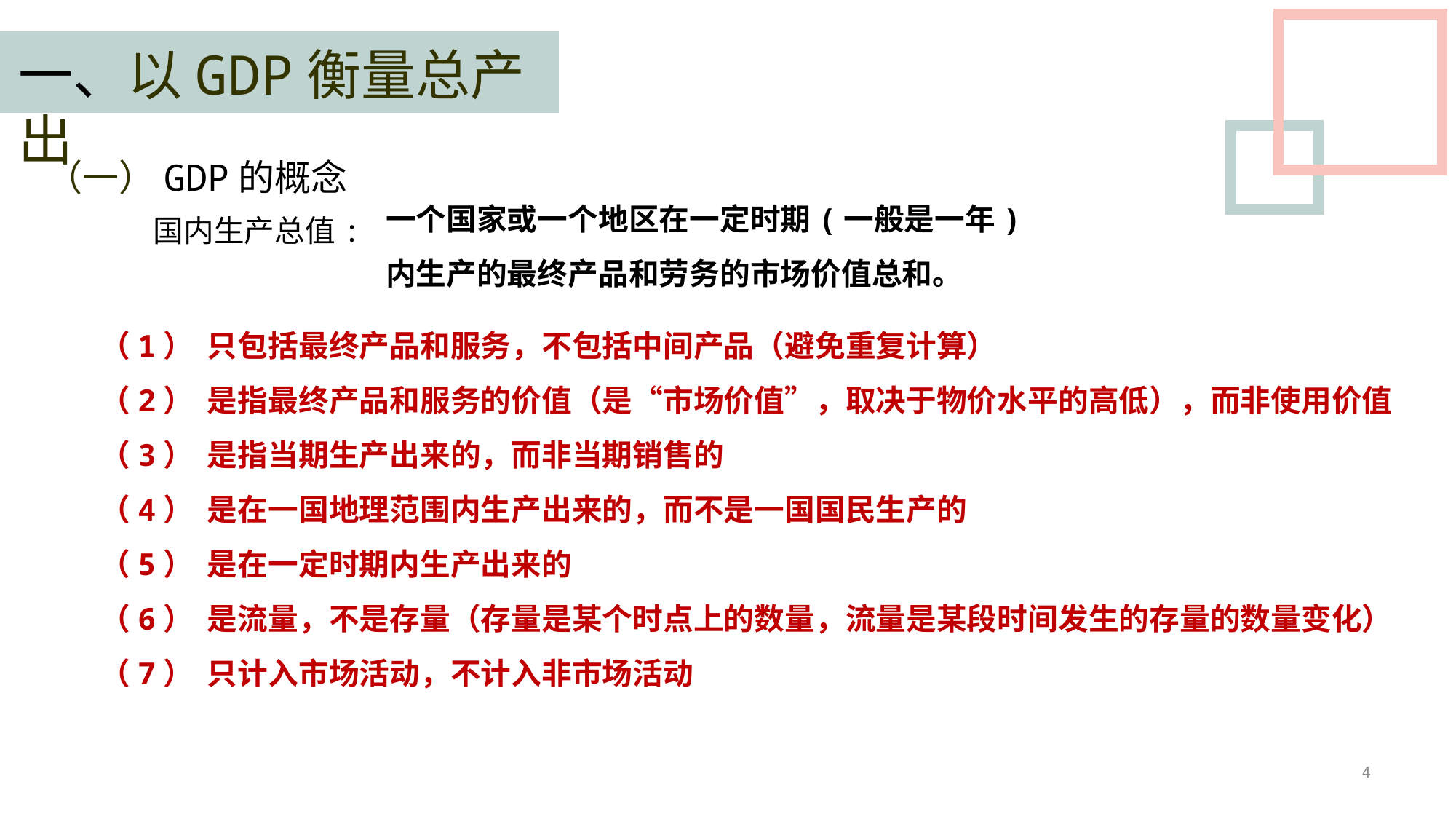

一、以GDP衡量总产出

（一）GDP的概念
一个国家或一个地区在一定时期(一般是一年)内生产的最终产品和劳务的市场价值总和。
国内生产总值:

（1）  只包括最终产品和服务，不包括中间产品（避免重复计算）
（2）  是指最终产品和服务的价值（是“市场价值”，取决于物价水平的高低），而非使用价值
（3）  是指当期生产出来的，而非当期销售的
（4）  是在一国地理范围内生产出来的，而不是一国国民生产的
（5）  是在一定时期内生产出来的
（6）  是流量，不是存量（存量是某个时点上的数量，流量是某段时间发生的存量的数量变化）
（7）  只计入市场活动，不计入非市场活动

4